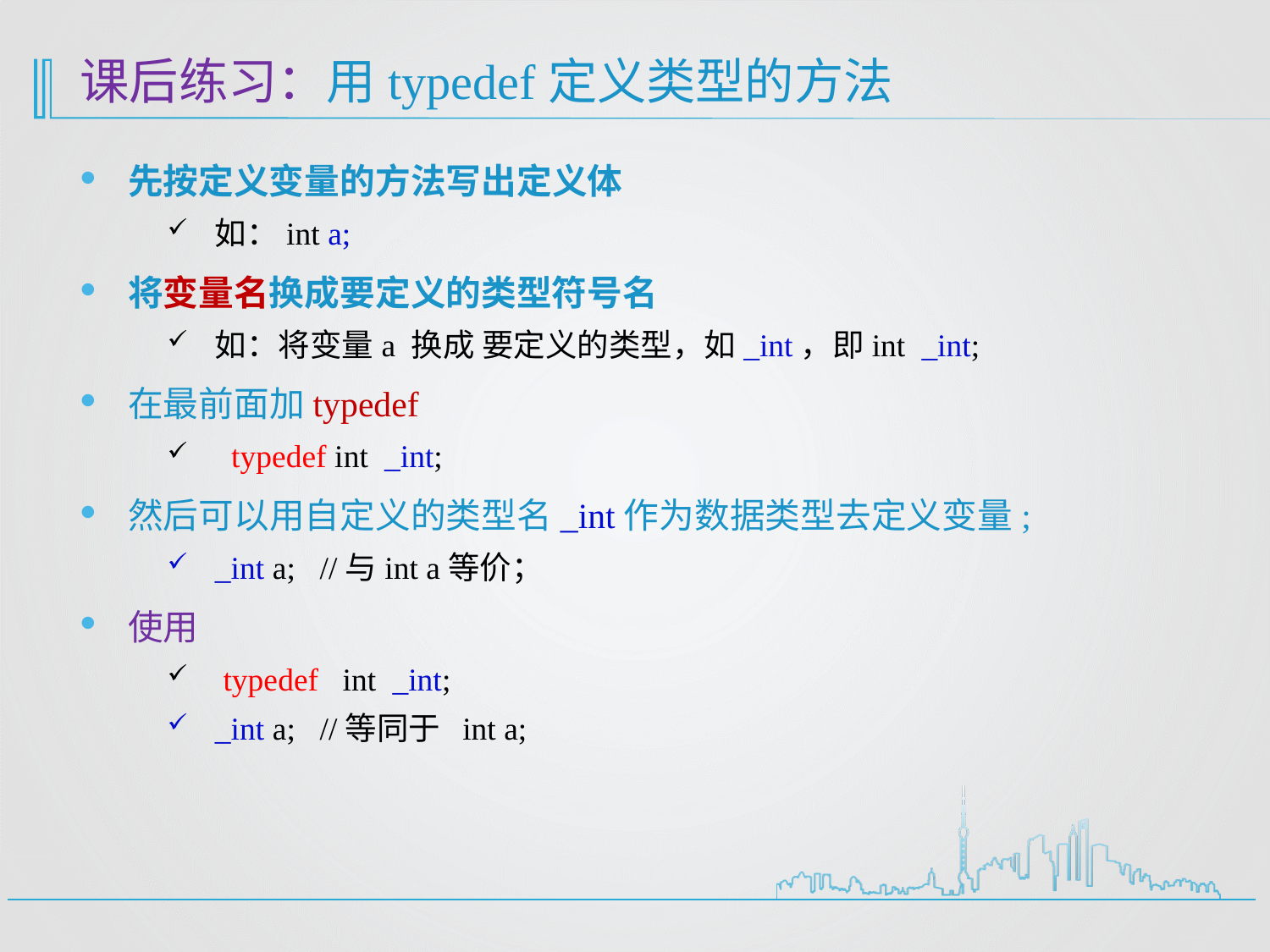

# 课后练习：用typedef定义类型的方法
先按定义变量的方法写出定义体
如：int a;
将变量名换成要定义的类型符号名
如：将变量a 换成 要定义的类型，如_int，即int  _int;
在最前面加typedef
  typedef int  _int;
然后可以用自定义的类型名_int作为数据类型去定义变量;
_int a;   //与int a等价；
使用
 typedef   int  _int;
_int a;   //等同于  int a;